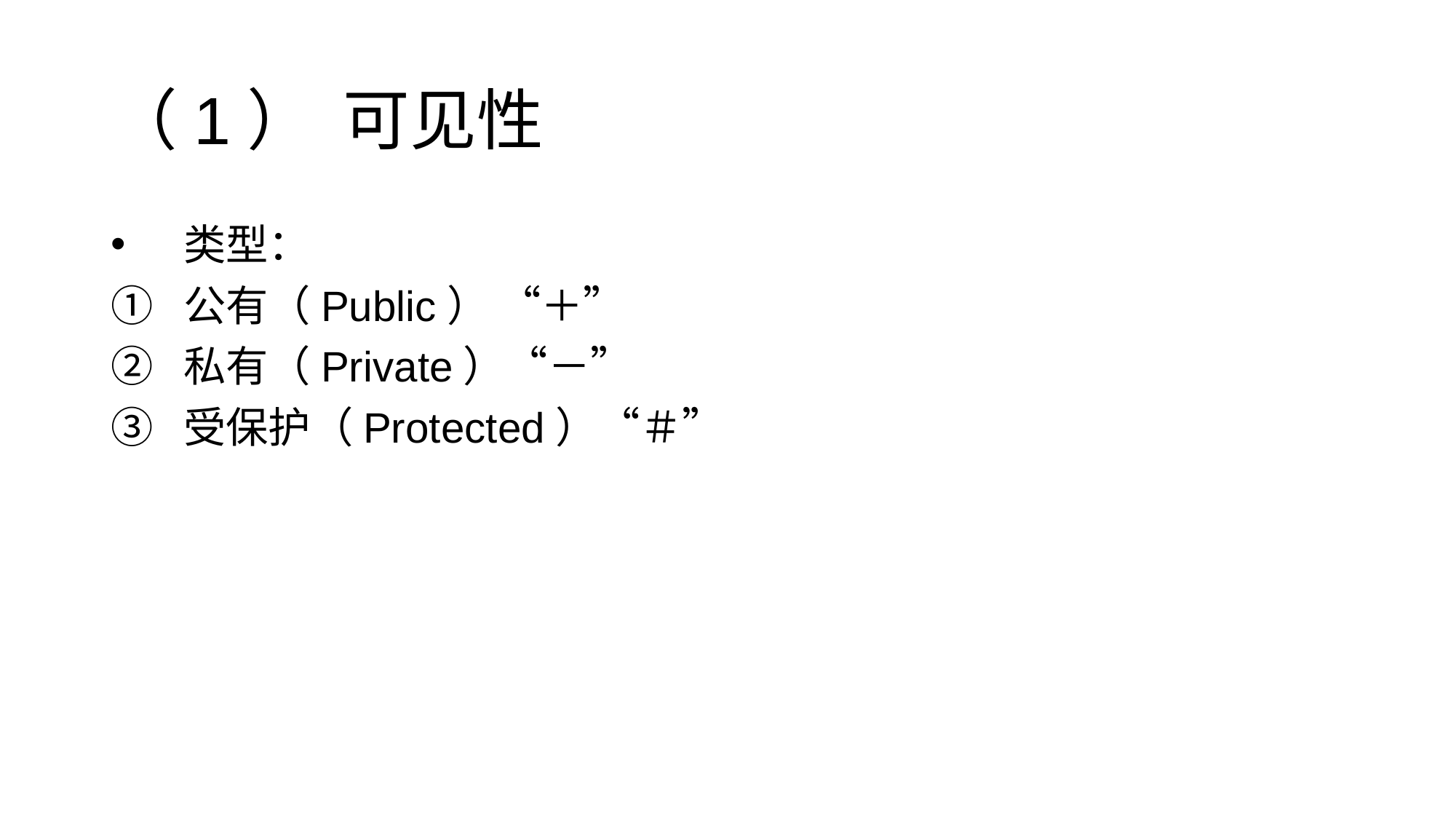

# （1）  可见性
类型：
公有（Public） “＋”
私有（Private）“－”
受保护（Protected）“＃”